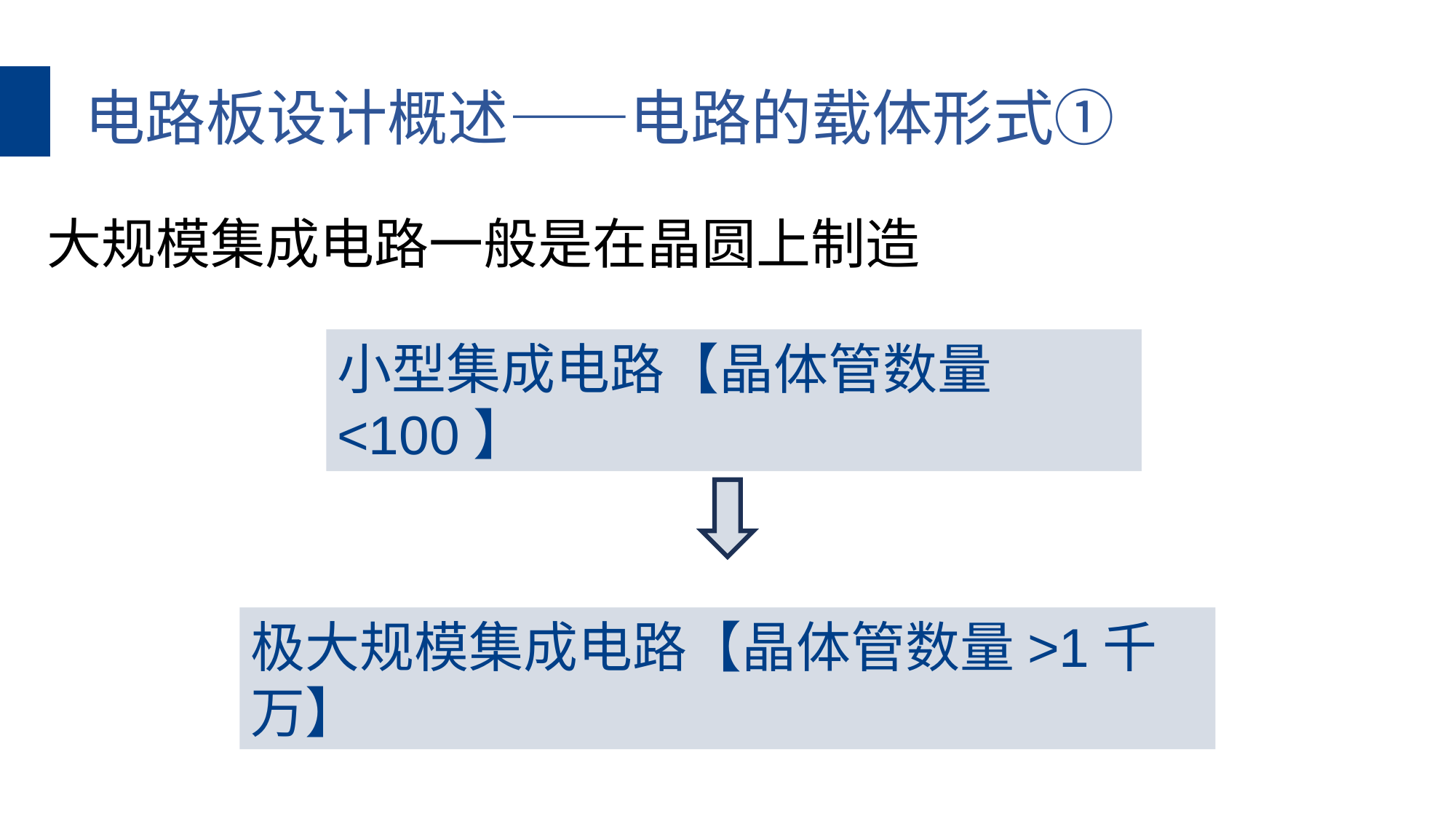

电路板设计概述——电路的载体形式①
大规模集成电路一般是在晶圆上制造
小型集成电路【晶体管数量<100】

极大规模集成电路【晶体管数量>1千万】